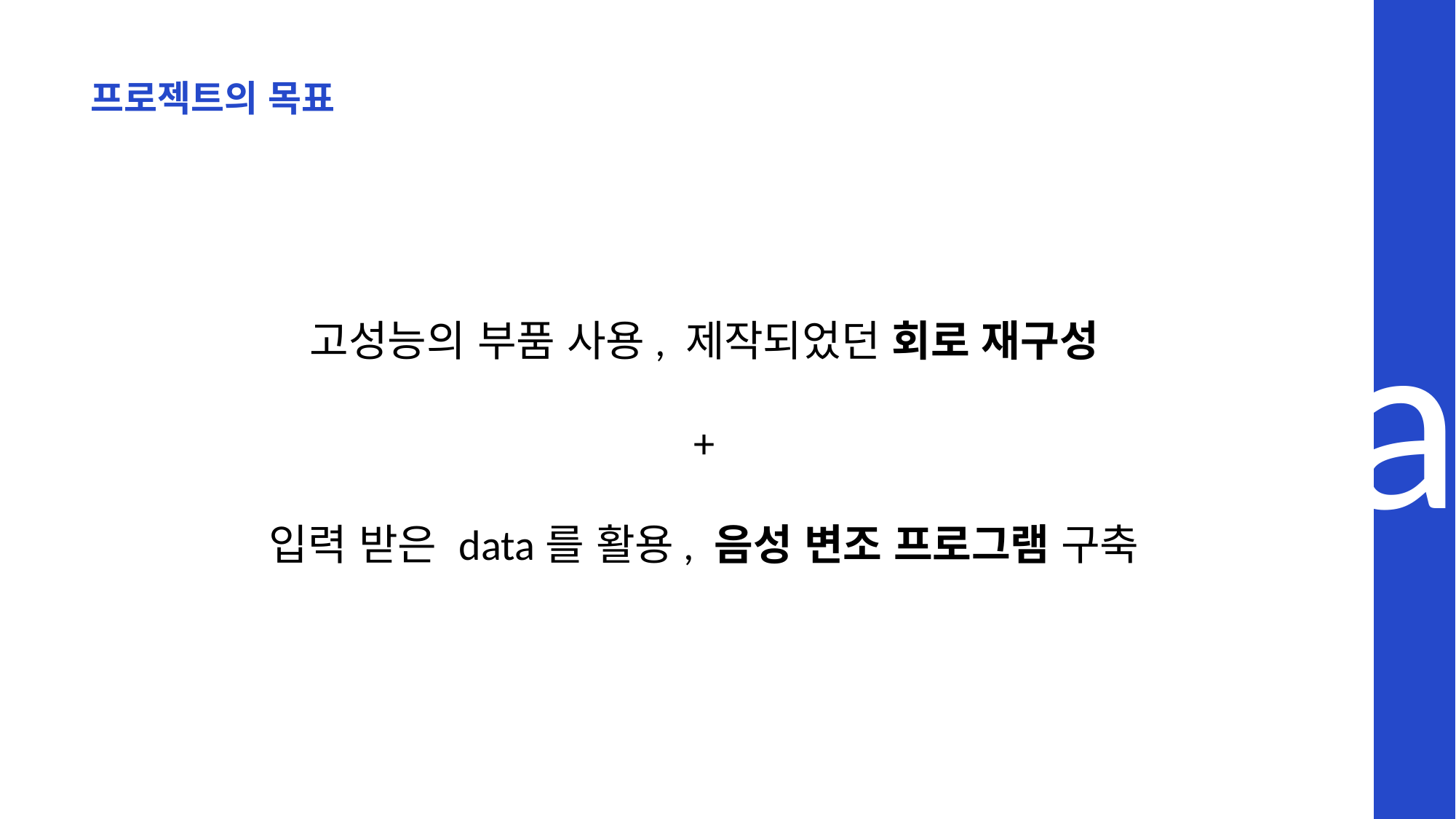

프로젝트의 목표
a
고성능의 부품 사용, 제작되었던 회로 재구성

+

입력 받은 data를 활용, 음성 변조 프로그램 구축